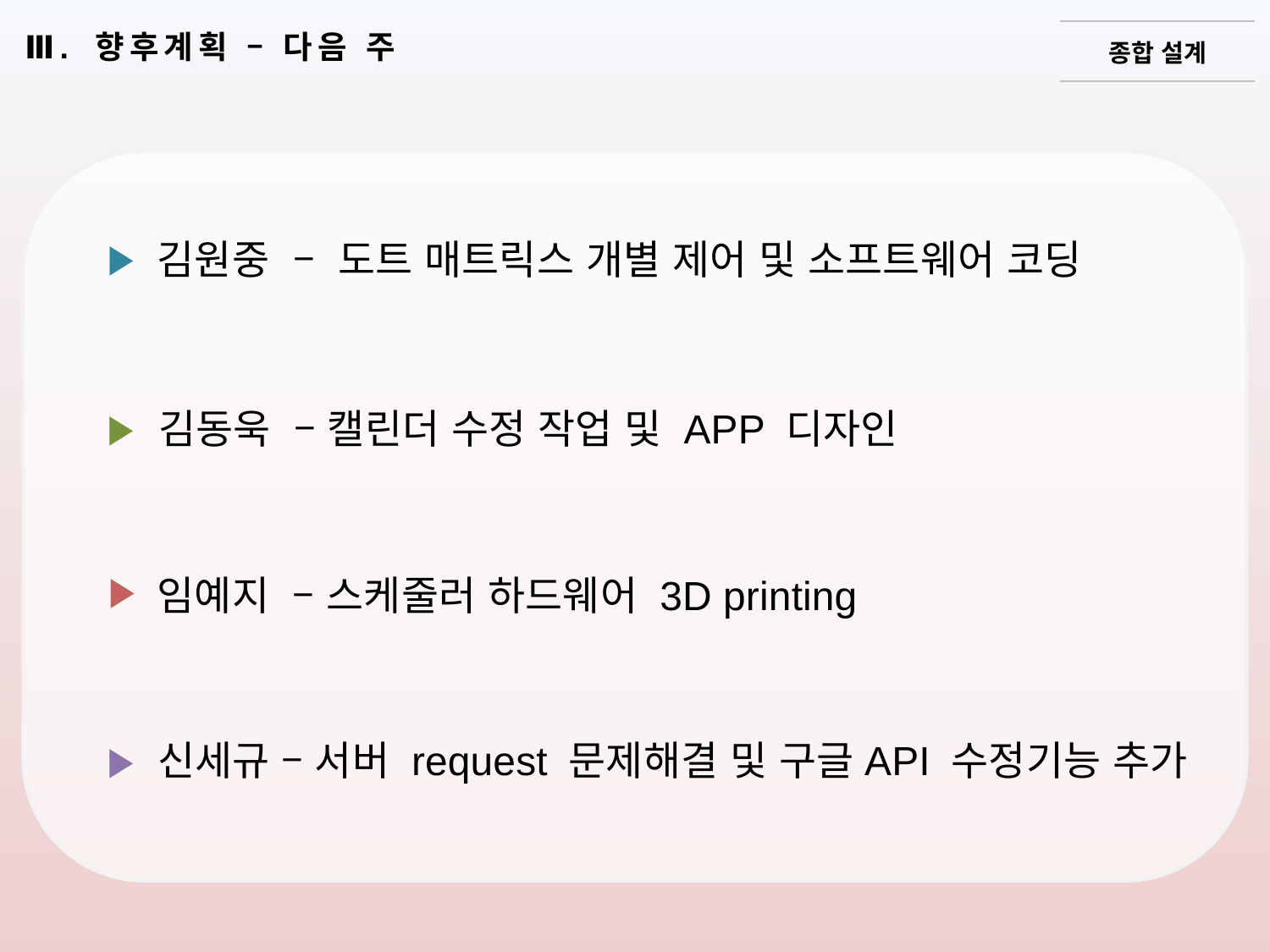

종합 설계
Ⅲ. 향후계획 – 다음 주

▶
김원중  –  도트 매트릭스 개별 제어 및 소프트웨어 코딩
▶
김동욱  – 캘린더 수정 작업 및 APP 디자인
▶
임예지  – 스케줄러 하드웨어 3D printing
▶
신세규 – 서버 request 문제해결 및 구글API 수정기능 추가